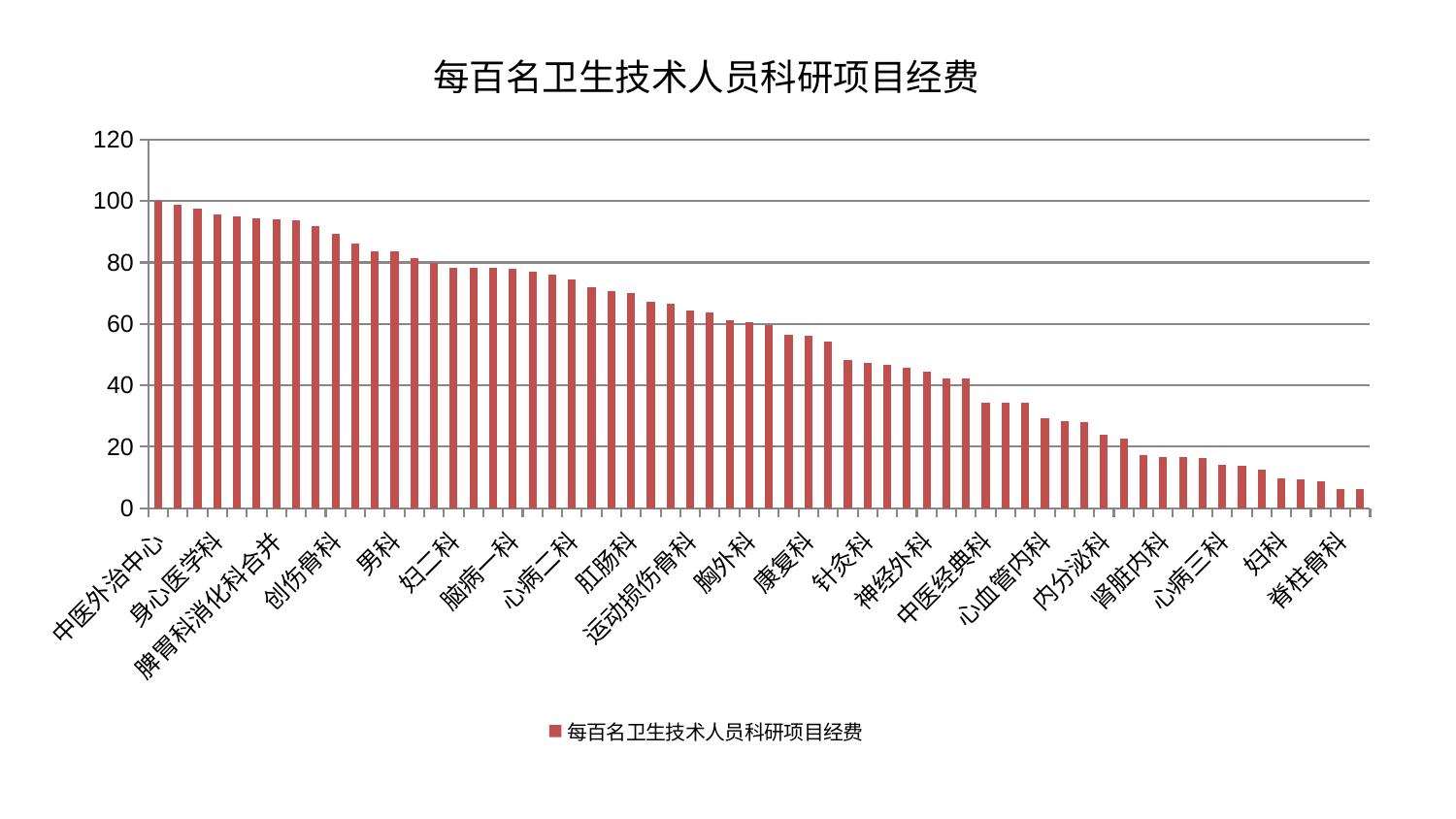

### Chart: 每百名卫生技术人员科研项目经费

| Category | 每百名卫生技术人员科研项目经费 |
|---|---|
| 中医外治中心 | 100.0 |
| 眼科 | 98.83028628582983 |
| 神经内科 | 97.43610703327117 |
| 身心医学科 | 95.78175949439422 |
| 周围血管科 | 95.09940998976744 |
| 老年医学科 | 94.43864628836646 |
| 脾胃科消化科合并 | 93.92001400058493 |
| 综合内科 | 93.78563830579655 |
| 西区重症医学科 | 91.80565005723305 |
| 创伤骨科 | 89.244443839902 |
| 东区肾病科 | 86.16083236501642 |
| 显微骨科 | 83.55042557781336 |
| 男科 | 83.54240664805765 |
| 呼吸内科 | 81.36731742728388 |
| 产科 | 79.71791965724512 |
| 妇二科 | 78.37196558343216 |
| 东区重症医学科 | 78.3101703163345 |
| 脾胃病科 | 78.19617791519912 |
| 脑病一科 | 77.84964926154136 |
| 肾病科 | 77.10480996082453 |
| 小儿推拿科 | 76.07468396454675 |
| 心病二科 | 74.44979097108056 |
| 骨科 | 71.87271516180945 |
| 微创骨科 | 70.77929486958614 |
| 肛肠科 | 69.98820152416518 |
| 美容皮肤科 | 67.10279928456931 |
| 泌尿外科 | 66.72228543891174 |
| 运动损伤骨科 | 64.42089658363656 |
| 口腔科 | 63.64271030274223 |
| 脑病二科 | 61.36523920794467 |
| 胸外科 | 60.61505430571326 |
| 脑病三科 | 59.57126356671583 |
| 妇科妇二科合并 | 56.387587259667804 |
| 康复科 | 56.17643753567526 |
| 推拿科 | 54.17353247252574 |
| 普通外科 | 48.208236888382096 |
| 针灸科 | 47.3728504155361 |
| 心病四科 | 46.83884789875877 |
| 肿瘤内科 | 45.72998172729797 |
| 神经外科 | 44.47328366315551 |
| 关节骨科 | 42.42688678772263 |
| 耳鼻喉科 | 42.27021653056424 |
| 中医经典科 | 34.34537563695679 |
| 风湿病科 | 34.32133744413582 |
| 治未病中心 | 34.29018448435345 |
| 心血管内科 | 29.41130513460719 |
| 小儿骨科 | 28.508507937198054 |
| 重症医学科 | 28.036295918091707 |
| 内分泌科 | 23.922772404744585 |
| 儿科 | 22.76624084632075 |
| 皮肤科 | 17.35192006503287 |
| 肾脏内科 | 16.661532724886644 |
| 消化内科 | 16.567438063879255 |
| 医院 | 16.3857862737824 |
| 心病三科 | 14.018392667408426 |
| 肝病科 | 13.731663885205915 |
| 乳腺甲状腺外科 | 12.50532117304745 |
| 妇科 | 9.705918276845706 |
| 心病一科 | 9.295634456589957 |
| 血液科 | 8.832324542671767 |
| 脊柱骨科 | 6.347618408452405 |
| 肝胆外科 | 6.1283741626381785 |
41